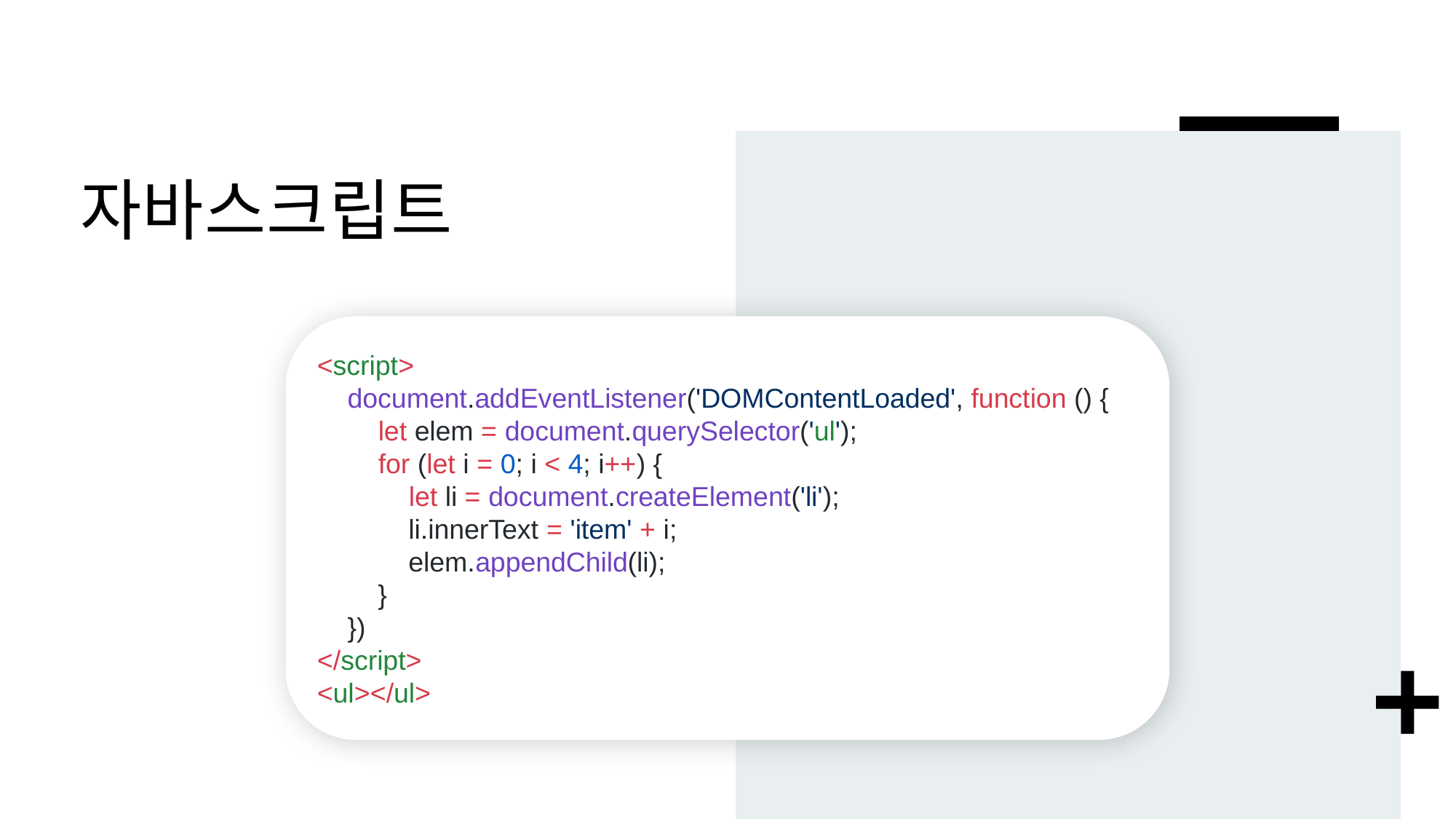

# 자바스크립트
<script>
    document.addEventListener('DOMContentLoaded', function () {
        let elem = document.querySelector('ul');
        for (let i = 0; i < 4; i++) {
            let li = document.createElement('li');
            li.innerText = 'item' + i;
            elem.appendChild(li);
        }
    })
</script>
<ul></ul>